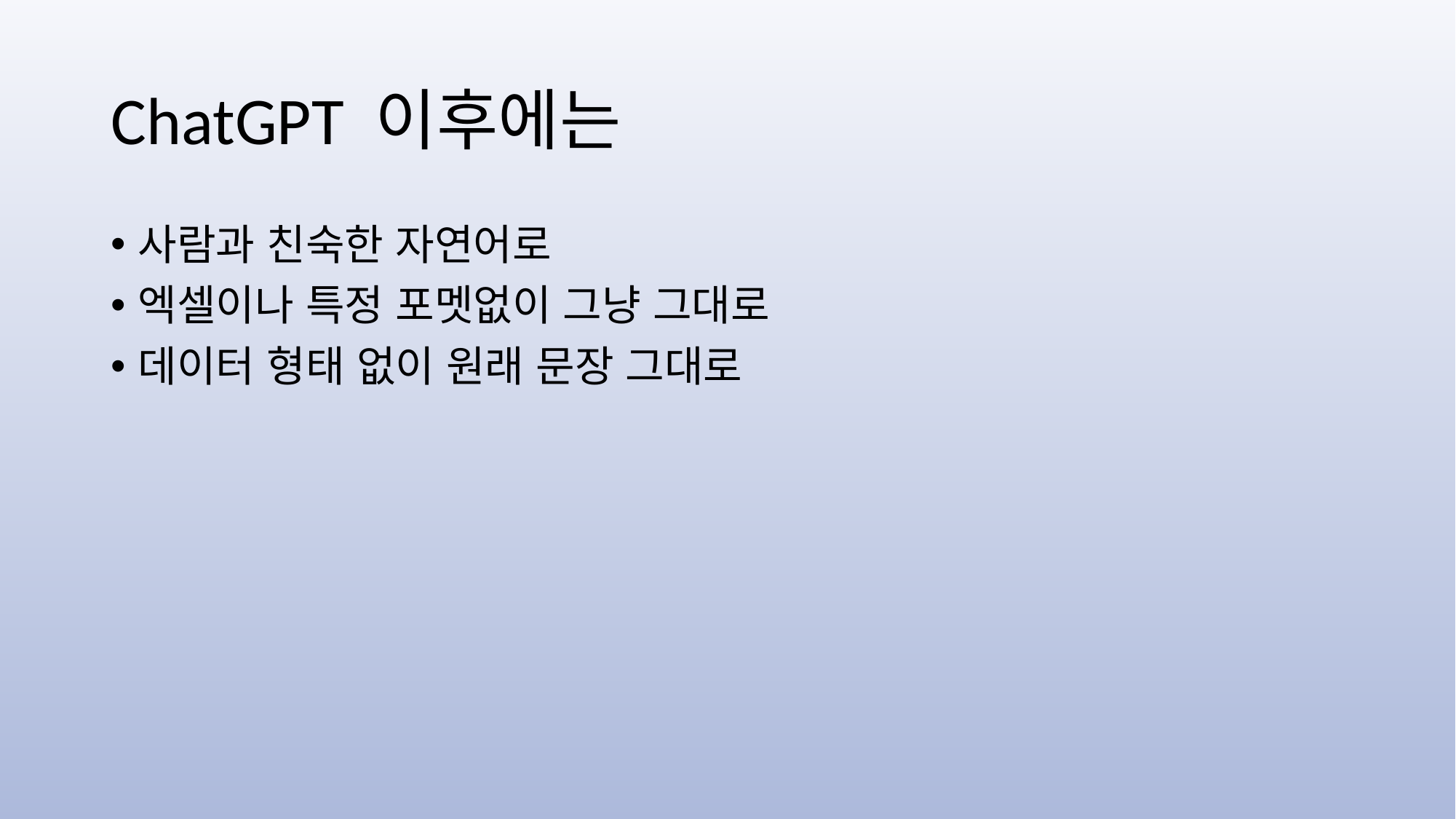

# ChatGPT 이후에는
사람과 친숙한 자연어로
엑셀이나 특정 포멧없이 그냥 그대로
데이터 형태 없이 원래 문장 그대로